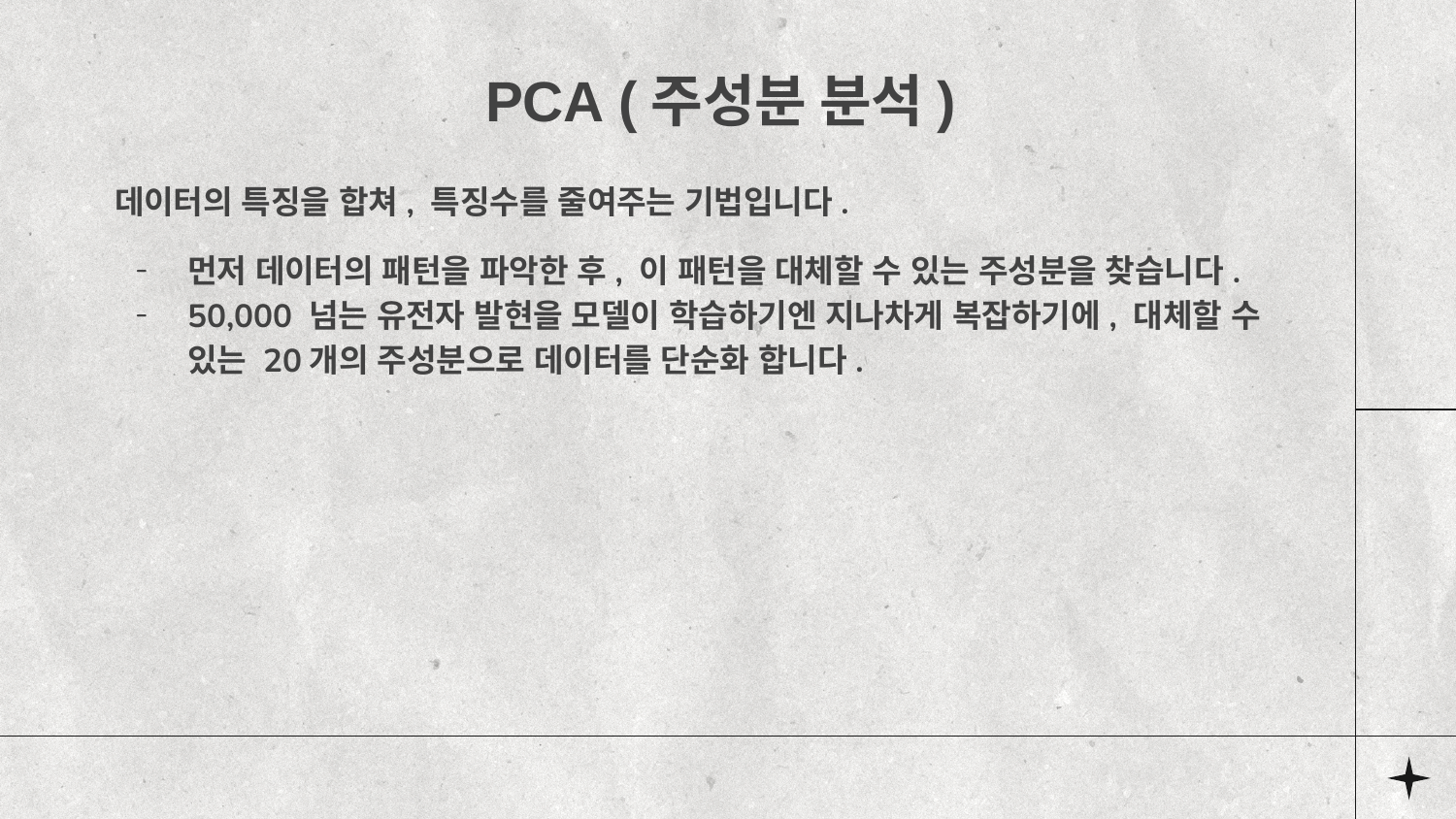

# PCA (주성분 분석)
데이터의 특징을 합쳐, 특징수를 줄여주는 기법입니다.
먼저 데이터의 패턴을 파악한 후, 이 패턴을 대체할 수 있는 주성분을 찾습니다.
50,000 넘는 유전자 발현을 모델이 학습하기엔 지나차게 복잡하기에, 대체할 수 있는 20개의 주성분으로 데이터를 단순화 합니다.